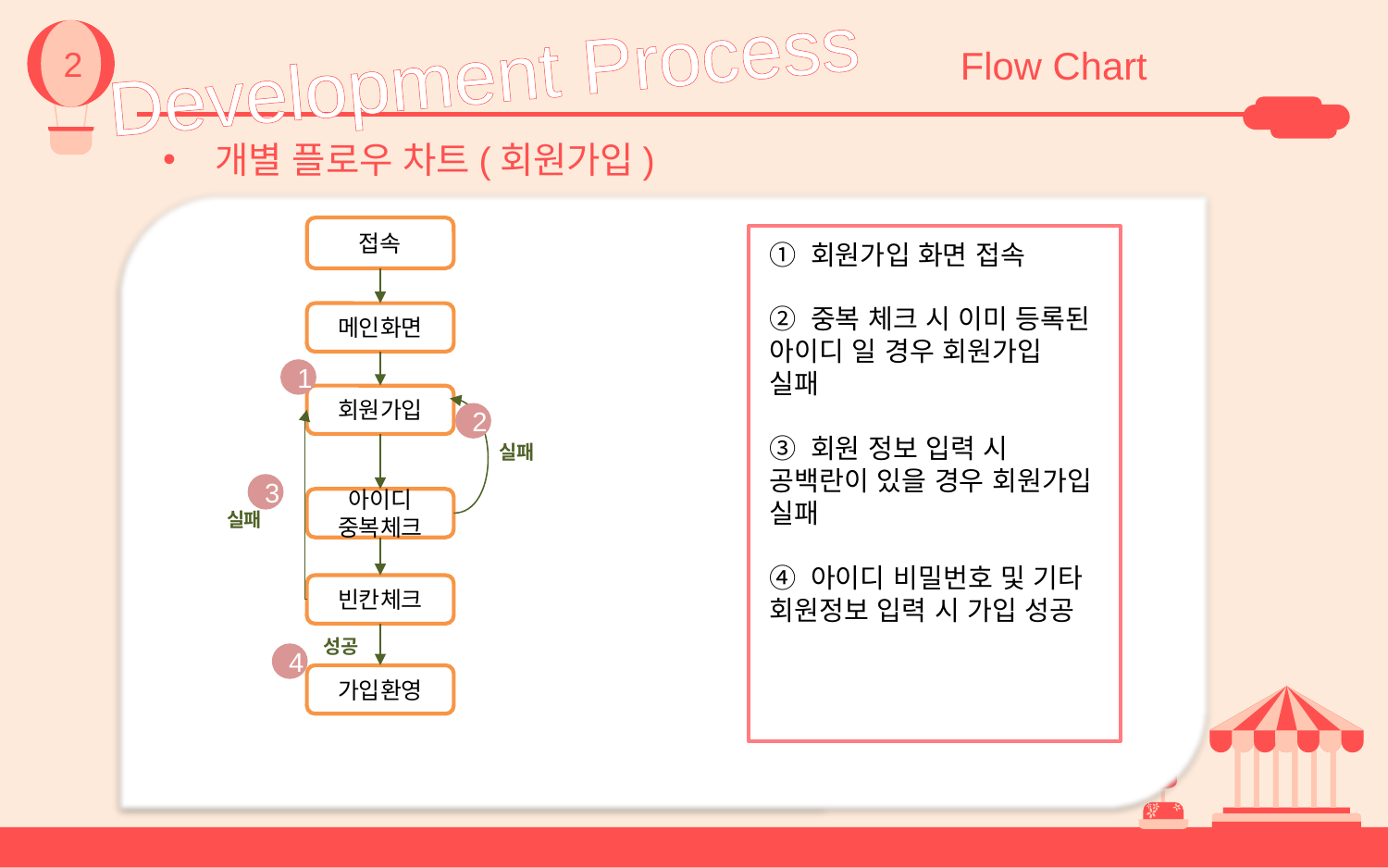

Development Process
2

Flow Chart

개별 플로우 차트(회원가입)

접속

① 회원가입 화면 접속

② 중복 체크 시 이미 등록된 아이디 일 경우 회원가입 실패

③ 회원 정보 입력 시 공백란이 있을 경우 회원가입 실패

④ 아이디 비밀번호 및 기타 회원정보 입력 시 가입 성공
메인화면
1
회원가입
2
실패
3
아이디
중복체크
실패
빈칸체크
성공
4
가입환영